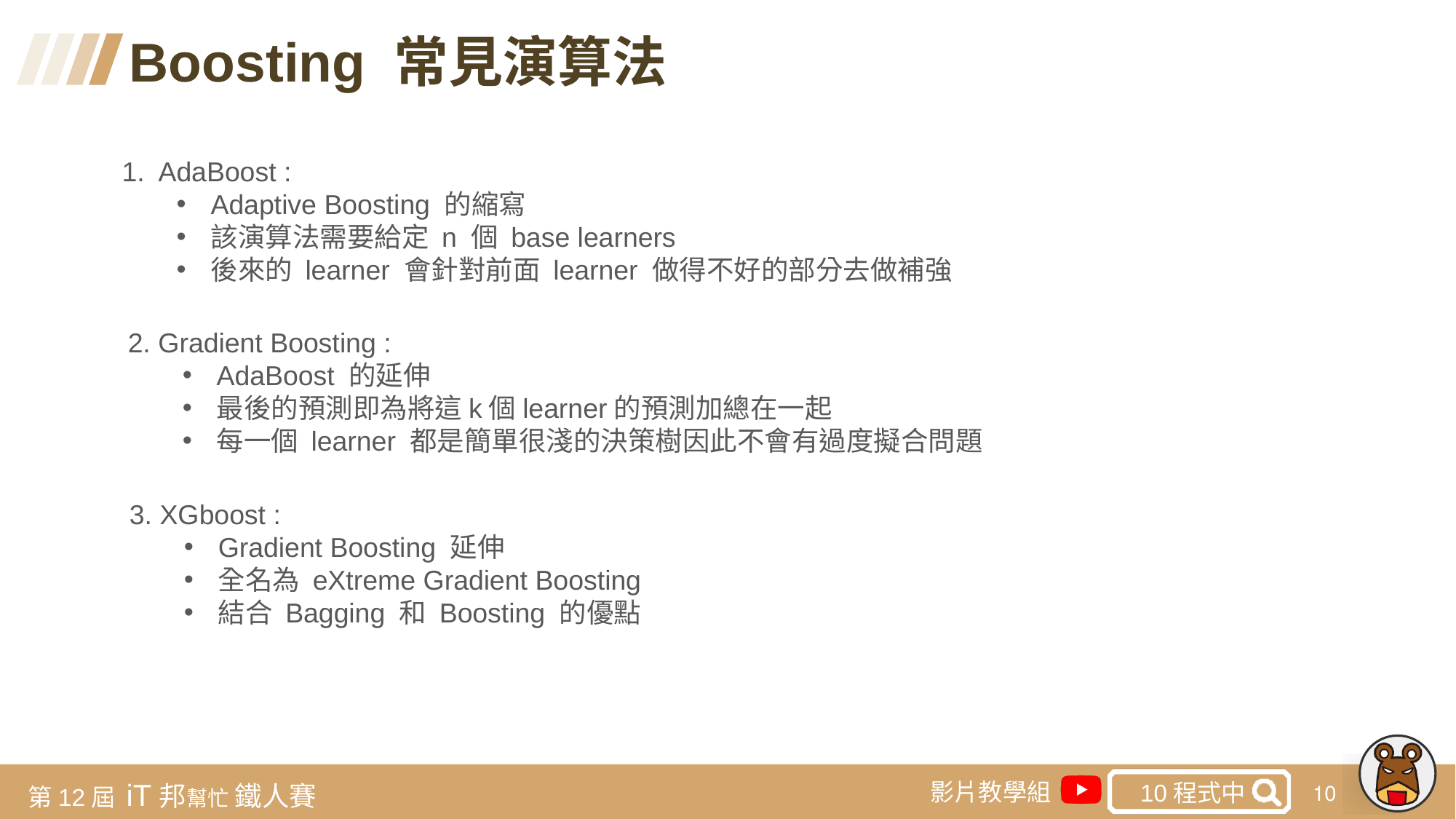

Boosting 常見演算法
1.  AdaBoost :
Adaptive Boosting 的縮寫
該演算法需要給定 n 個 base learners
後來的 learner 會針對前面 learner 做得不好的部分去做補強
2. Gradient Boosting :
AdaBoost 的延伸
最後的預測即為將這k個learner的預測加總在一起
每一個 learner 都是簡單很淺的決策樹因此不會有過度擬合問題
3. XGboost :
Gradient Boosting 延伸
全名為 eXtreme Gradient Boosting
結合 Bagging 和 Boosting 的優點